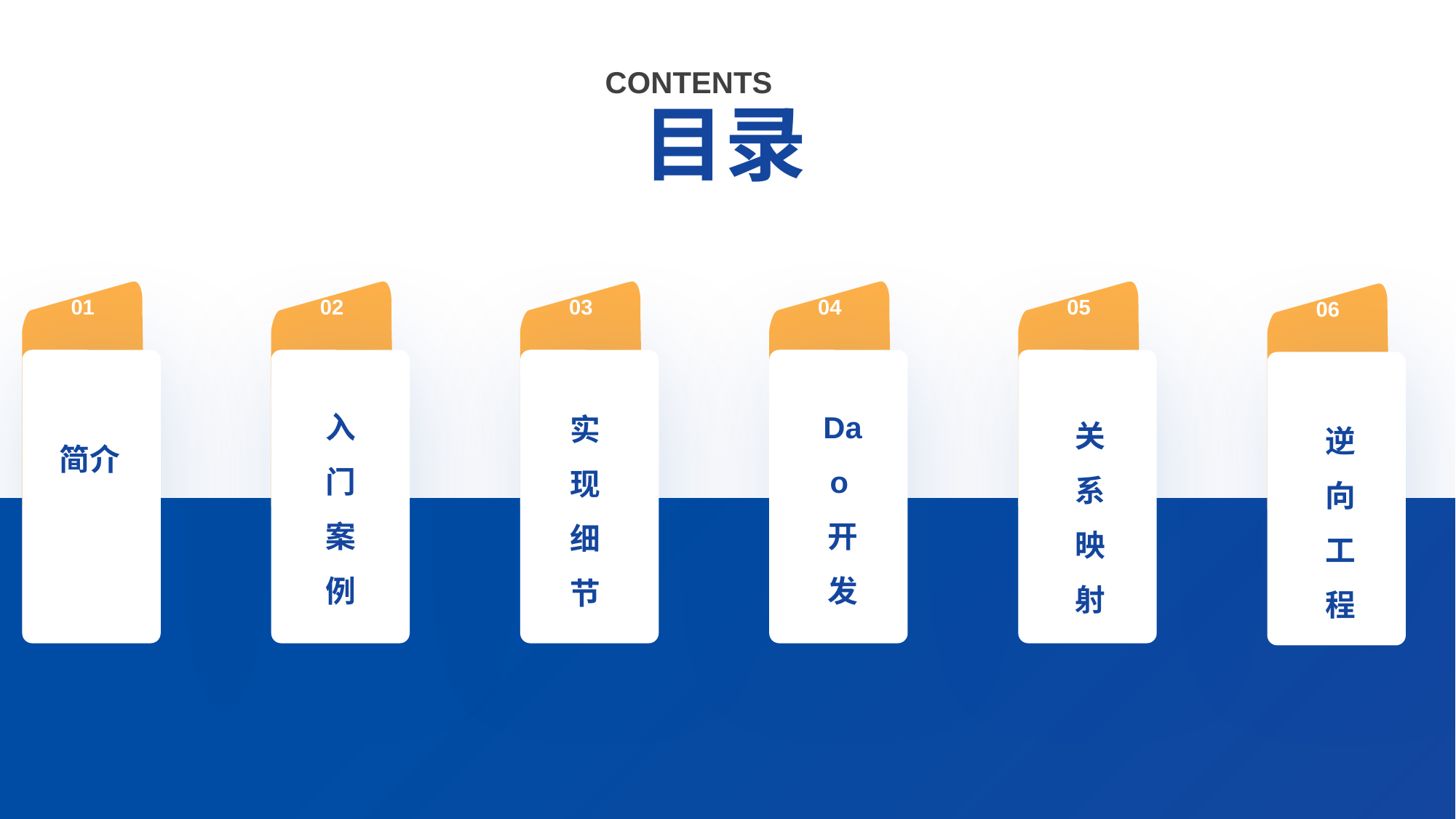

CONTENTS
目录

01
简介

02
入门案例

03

实现细节

04

Dao开发

05

关系映射

06

逆向工程